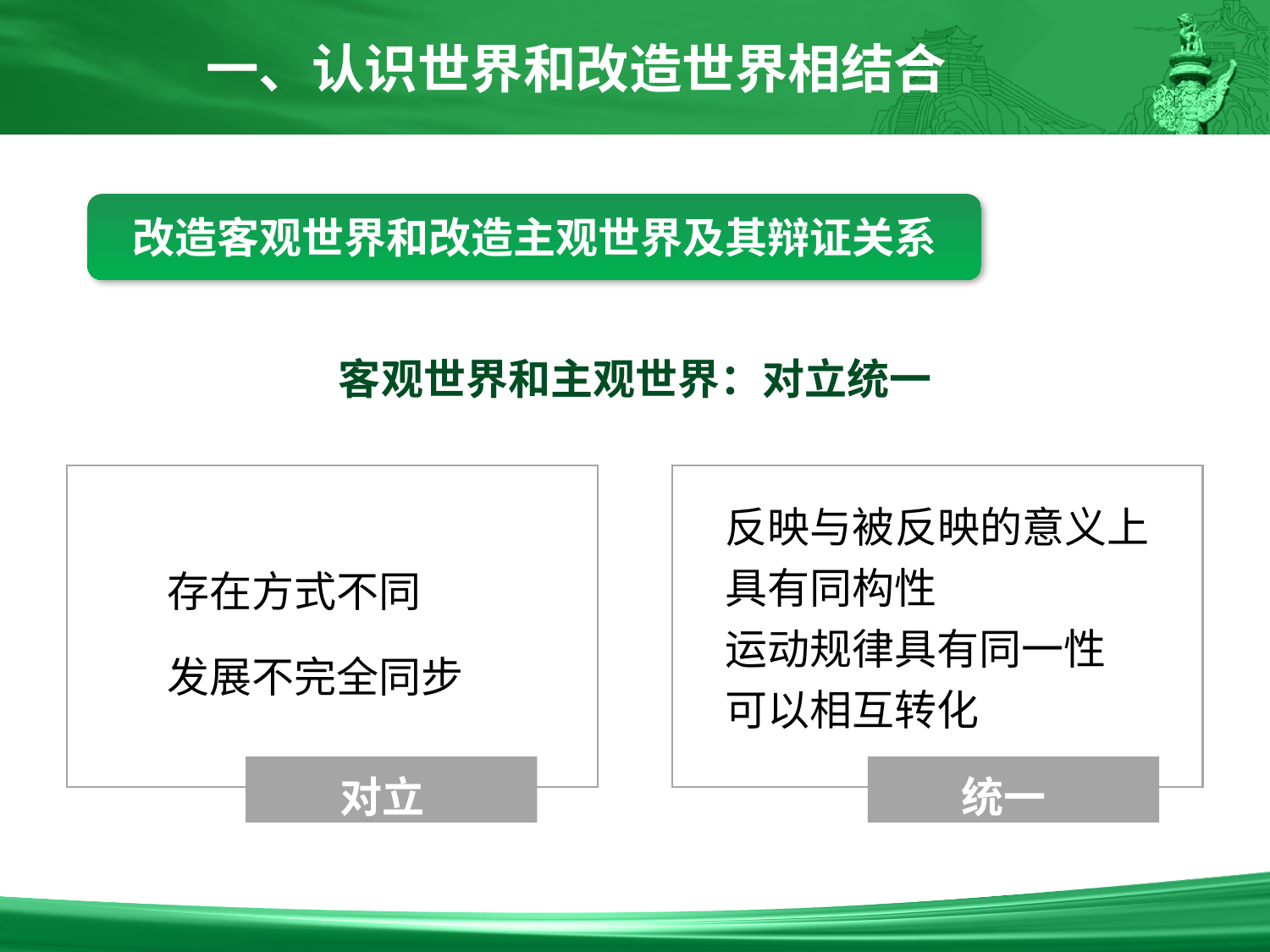

一、认识世界和改造世界相结合
改造客观世界和改造主观世界及其辩证关系
客观世界和主观世界：对立统一

反映与被反映的意义上具有同构性
运动规律具有同一性
可以相互转化
存在方式不同
发展不完全同步
对立
统一